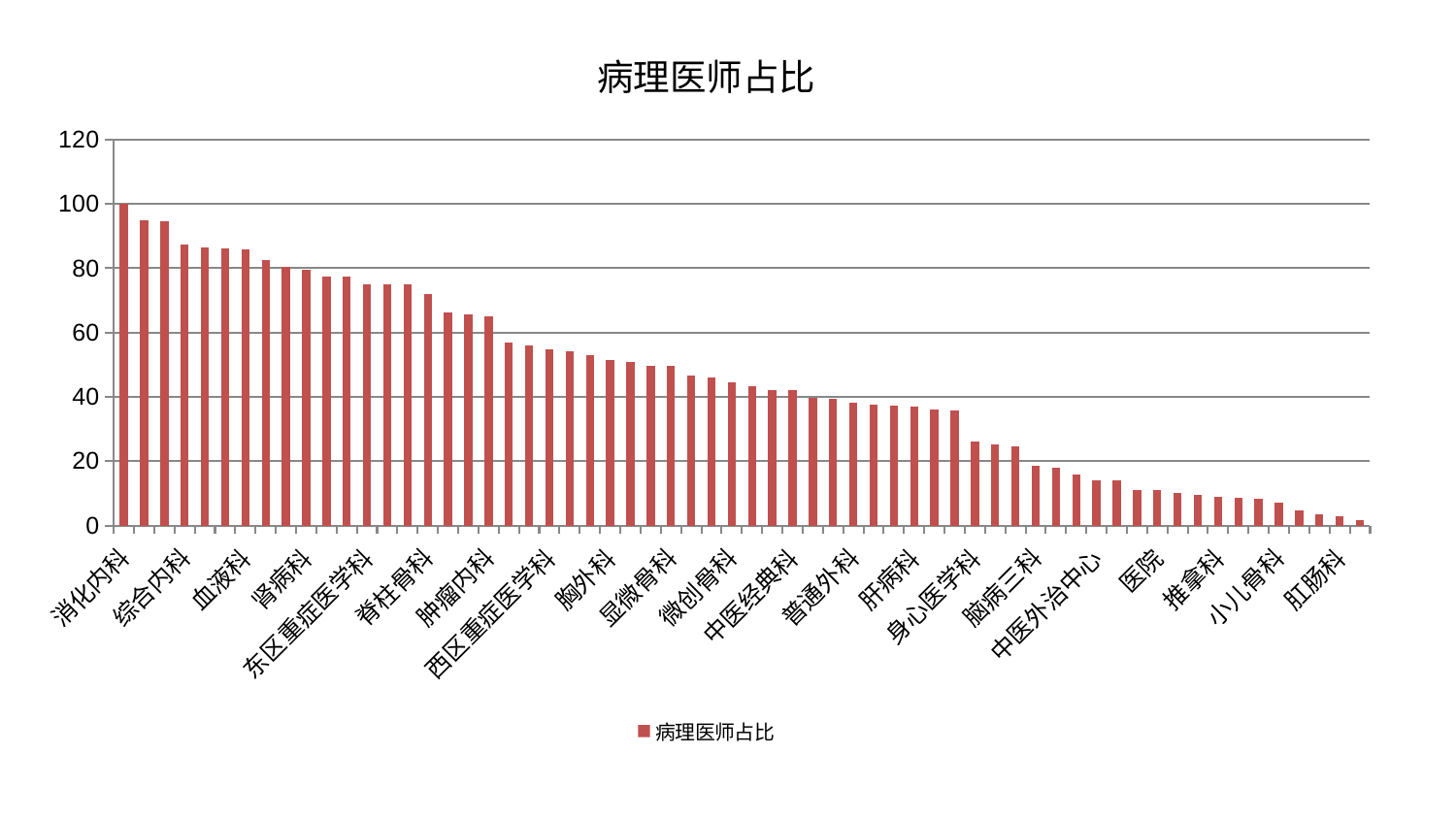

### Chart: 病理医师占比

| Category | 病理医师占比 |
|---|---|
| 消化内科 | 100.0 |
| 产科 | 94.76749597924587 |
| 男科 | 94.62721922932431 |
| 综合内科 | 87.44968364792906 |
| 眼科 | 86.40284270096281 |
| 心血管内科 | 86.03931008233431 |
| 血液科 | 85.8610180045848 |
| 妇科 | 82.47183917540266 |
| 治未病中心 | 80.57270814625863 |
| 肾病科 | 79.64612527005059 |
| 创伤骨科 | 77.54420655333591 |
| 关节骨科 | 77.42922386455777 |
| 东区重症医学科 | 75.0979989028261 |
| 口腔科 | 74.97185009456825 |
| 心病二科 | 74.95900371713684 |
| 脊柱骨科 | 72.07117665870526 |
| 运动损伤骨科 | 66.25480722612897 |
| 重症医学科 | 65.60400907865572 |
| 肿瘤内科 | 65.06510000335118 |
| 乳腺甲状腺外科 | 56.76552027107457 |
| 骨科 | 55.951063444475096 |
| 西区重症医学科 | 54.81570629150231 |
| 神经内科 | 54.14324337491205 |
| 心病一科 | 53.080732756882206 |
| 胸外科 | 51.375850805517516 |
| 泌尿外科 | 50.95794989912705 |
| 肝胆外科 | 49.593541839250406 |
| 显微骨科 | 49.548710174225356 |
| 东区肾病科 | 46.698191711594156 |
| 风湿病科 | 46.14909503514972 |
| 微创骨科 | 44.458405504247835 |
| 周围血管科 | 43.390443154911374 |
| 内分泌科 | 42.24068975995829 |
| 中医经典科 | 41.94908422316378 |
| 皮肤科 | 39.580104661358185 |
| 神经外科 | 39.29377680329236 |
| 普通外科 | 38.318118223412185 |
| 美容皮肤科 | 37.63425342197665 |
| 脑病二科 | 37.315681994244905 |
| 肝病科 | 36.88978033848799 |
| 心病四科 | 35.9616826873436 |
| 肾脏内科 | 35.86017434985673 |
| 身心医学科 | 25.991431849020703 |
| 脾胃科消化科合并 | 25.29678649428338 |
| 脑病一科 | 24.597309321971665 |
| 脑病三科 | 18.6934136599093 |
| 妇二科 | 17.944414466031954 |
| 小儿推拿科 | 15.806951007350575 |
| 中医外治中心 | 14.17704188185657 |
| 心病三科 | 14.14768040822559 |
| 康复科 | 11.066694466073686 |
| 医院 | 10.962605589317324 |
| 针灸科 | 10.036521741491445 |
| 耳鼻喉科 | 9.576805847225604 |
| 推拿科 | 8.756881386755486 |
| 老年医学科 | 8.635757640019065 |
| 妇科妇二科合并 | 8.409351260536782 |
| 小儿骨科 | 7.225655812029992 |
| 儿科 | 4.7631777100361115 |
| 呼吸内科 | 3.6092662065491172 |
| 肛肠科 | 2.921334154278195 |
| 脾胃病科 | 1.7001143309798932 |
6